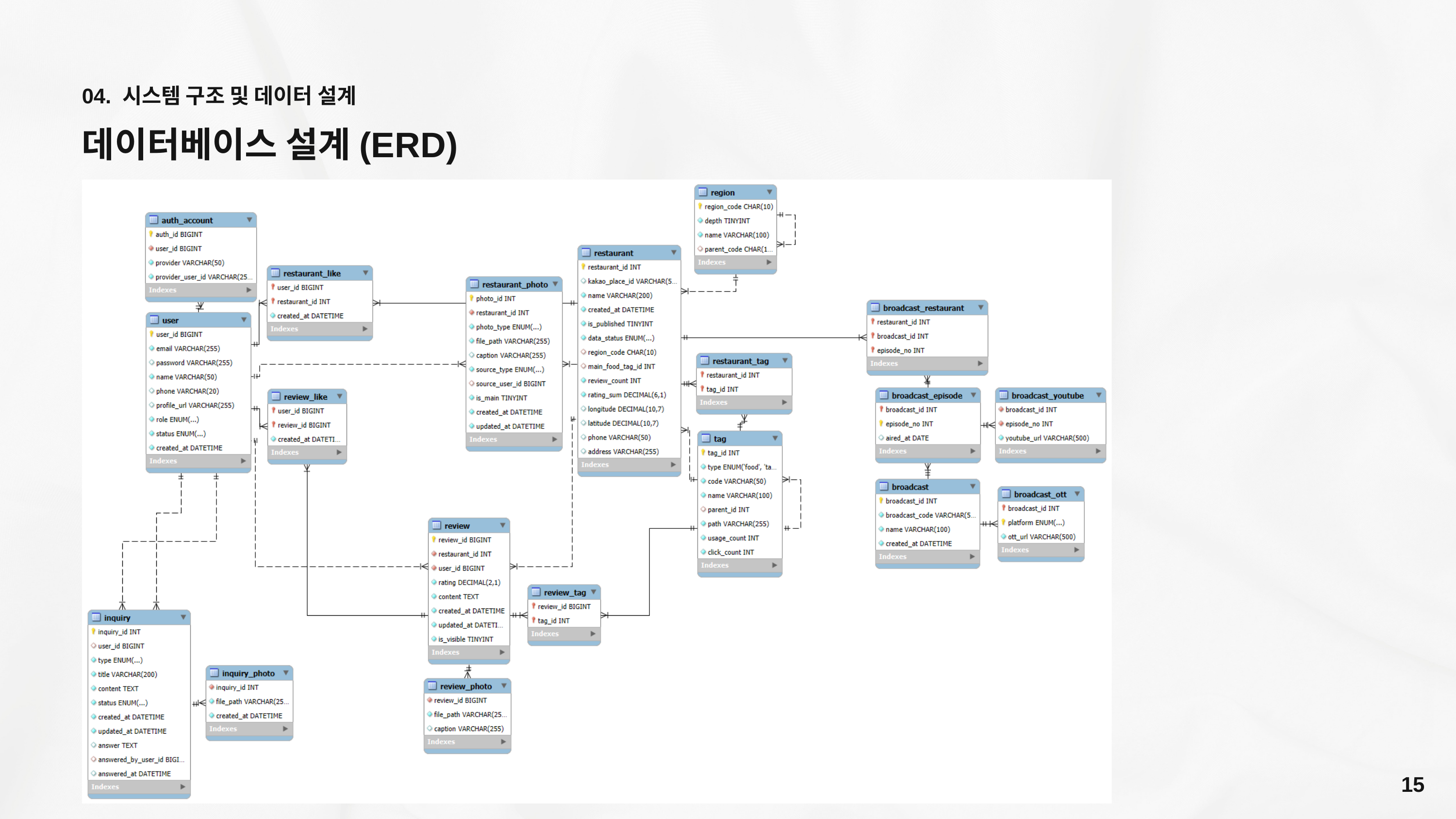

04. 시스템 구조 및 데이터 설계
데이터베이스 설계(ERD)

15